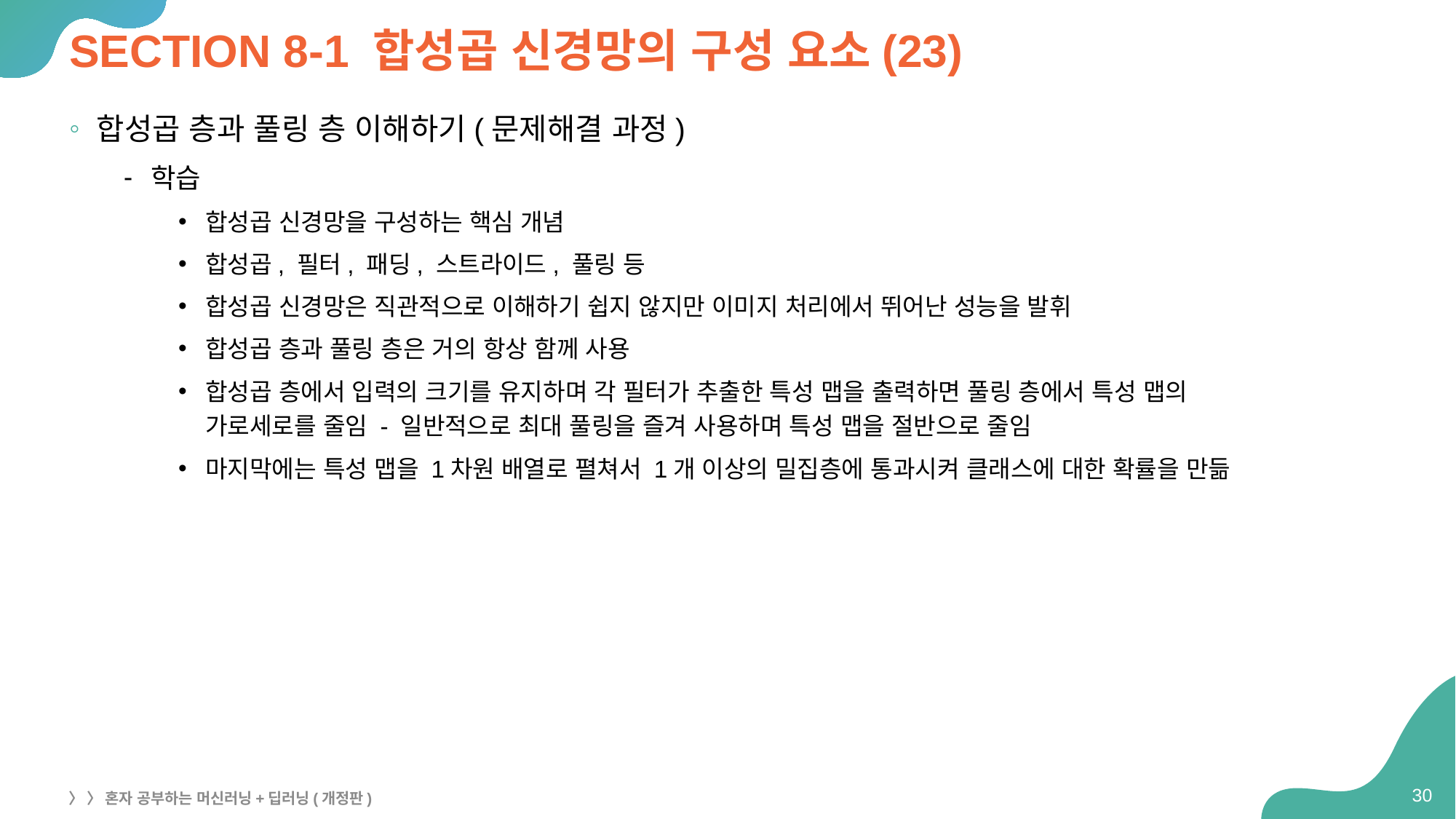

# SECTION 8-1 합성곱 신경망의 구성 요소(23)
합성곱 층과 풀링 층 이해하기(문제해결 과정)
학습
합성곱 신경망을 구성하는 핵심 개념
합성곱, 필터, 패딩, 스트라이드, 풀링 등
합성곱 신경망은 직관적으로 이해하기 쉽지 않지만 이미지 처리에서 뛰어난 성능을 발휘
합성곱 층과 풀링 층은 거의 항상 함께 사용
합성곱 층에서 입력의 크기를 유지하며 각 필터가 추출한 특성 맵을 출력하면 풀링 층에서 특성 맵의
가로세로를 줄임 - 일반적으로 최대 풀링을 즐겨 사용하며 특성 맵을 절반으로 줄임
마지막에는 특성 맵을 1차원 배열로 펼쳐서 1개 이상의 밀집층에 통과시켜 클래스에 대한 확률을 만듦
30
〉 〉 혼자 공부하는 머신러닝+딥러닝(개정판)